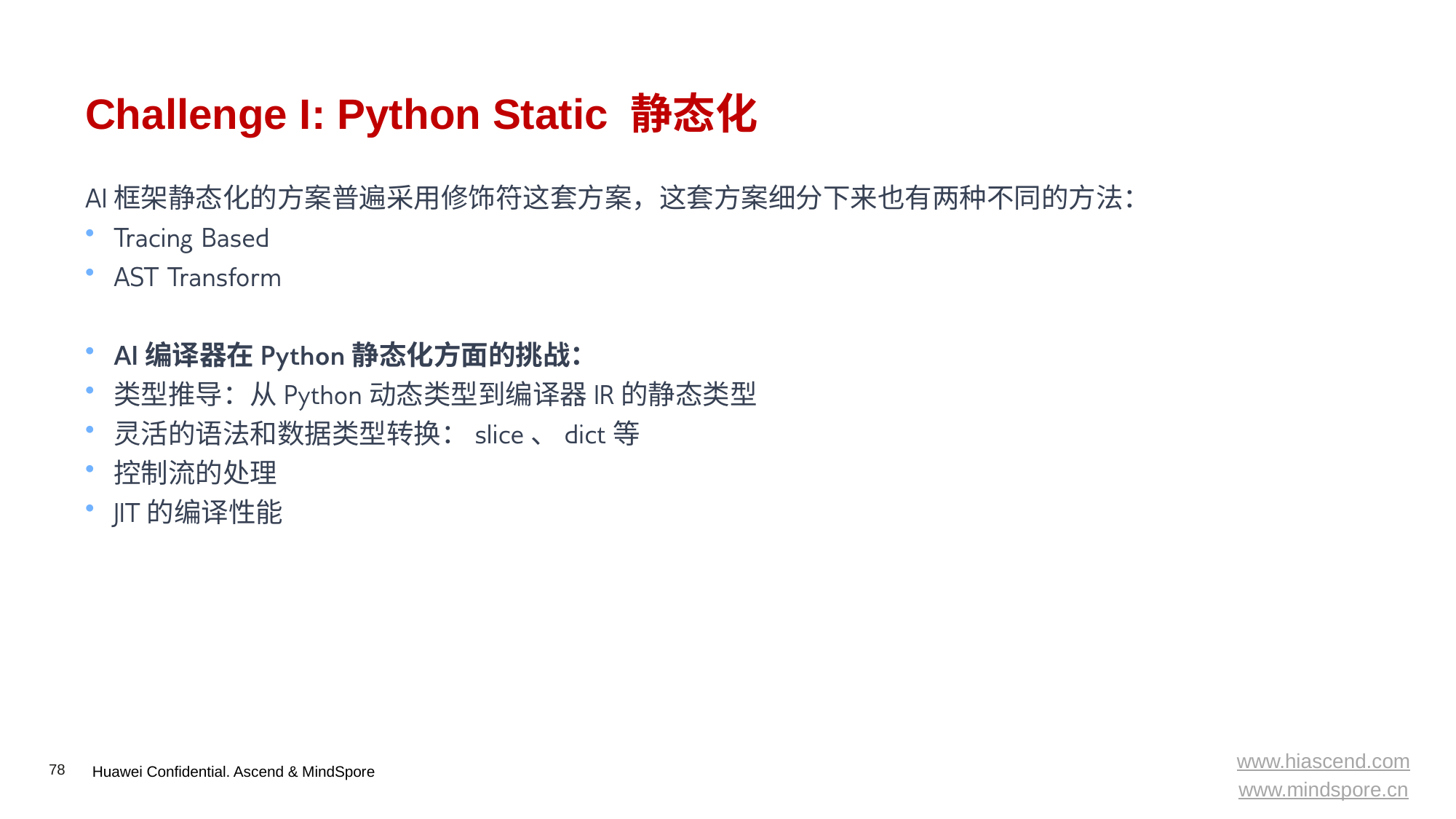

# Challenge I: Python Static 静态化
AI框架静态化的方案普遍采用修饰符这套方案，这套方案细分下来也有两种不同的方法：
Tracing Based
AST Transform

AI编译器在Python静态化方面的挑战：
类型推导：从Python动态类型到编译器IR的静态类型
灵活的语法和数据类型转换：slice、dict等
控制流的处理
JIT的编译性能